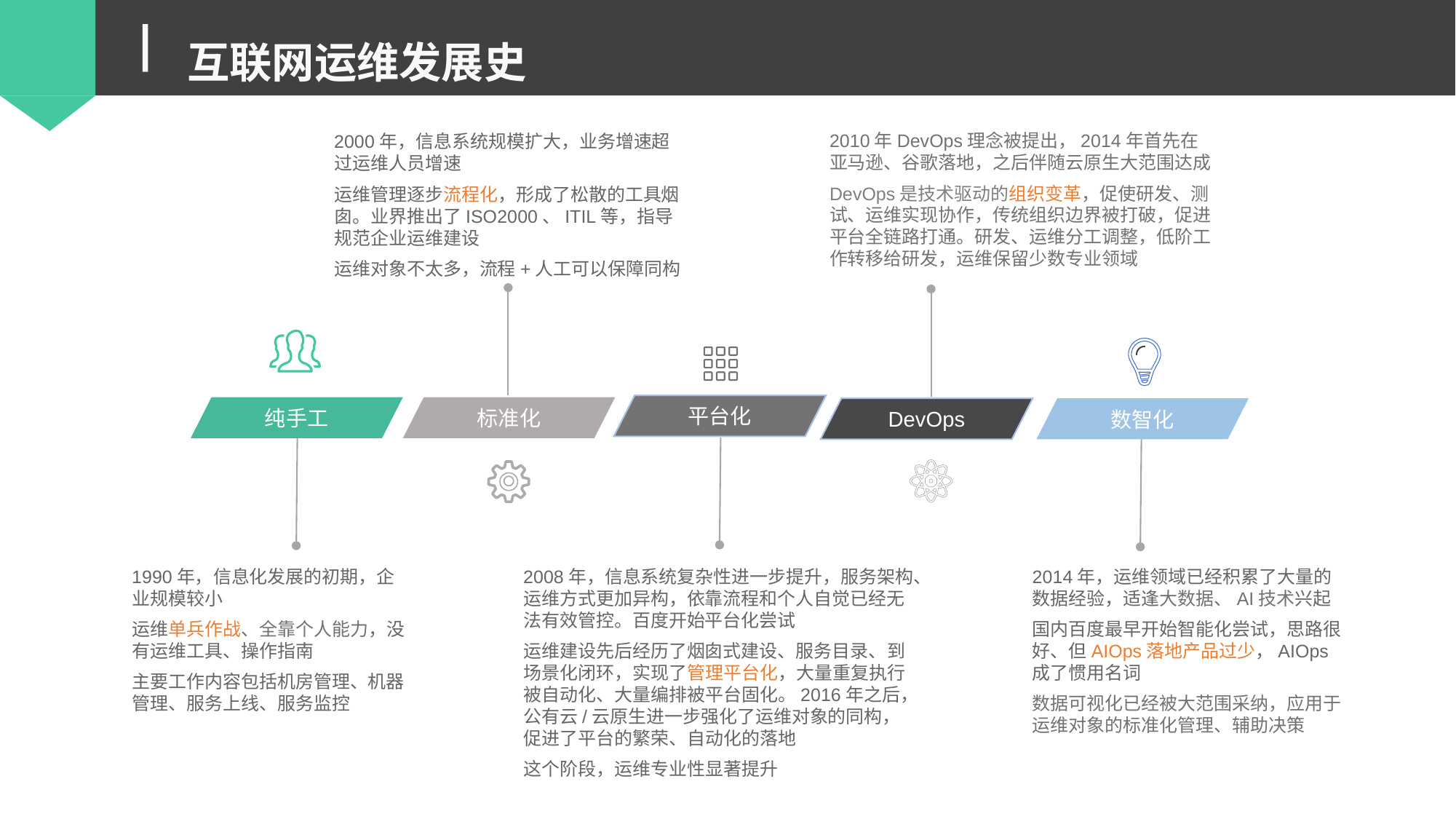

互联网运维发展史
2010年DevOps理念被提出，2014年首先在亚马逊、谷歌落地，之后伴随云原生大范围达成
DevOps是技术驱动的组织变革，促使研发、测试、运维实现协作，传统组织边界被打破，促进平台全链路打通。研发、运维分工调整，低阶工作转移给研发，运维保留少数专业领域
2000年，信息系统规模扩大，业务增速超过运维人员增速
运维管理逐步流程化，形成了松散的工具烟囱。业界推出了ISO2000、ITIL等，指导规范企业运维建设
运维对象不太多，流程+人工可以保障同构

平台化
纯手工
标准化
DevOps
数智化

1990年，信息化发展的初期，企业规模较小
运维单兵作战、全靠个人能力，没有运维工具、操作指南
主要工作内容包括机房管理、机器管理、服务上线、服务监控
2008年，信息系统复杂性进一步提升，服务架构、运维方式更加异构，依靠流程和个人自觉已经无法有效管控。百度开始平台化尝试
运维建设先后经历了烟囱式建设、服务目录、到场景化闭环，实现了管理平台化，大量重复执行被自动化、大量编排被平台固化。2016年之后，公有云/云原生进一步强化了运维对象的同构，促进了平台的繁荣、自动化的落地
这个阶段，运维专业性显著提升
2014年，运维领域已经积累了大量的数据经验，适逢大数据、AI技术兴起
国内百度最早开始智能化尝试，思路很好、但AIOps落地产品过少，AIOps成了惯用名词
数据可视化已经被大范围采纳，应用于运维对象的标准化管理、辅助决策